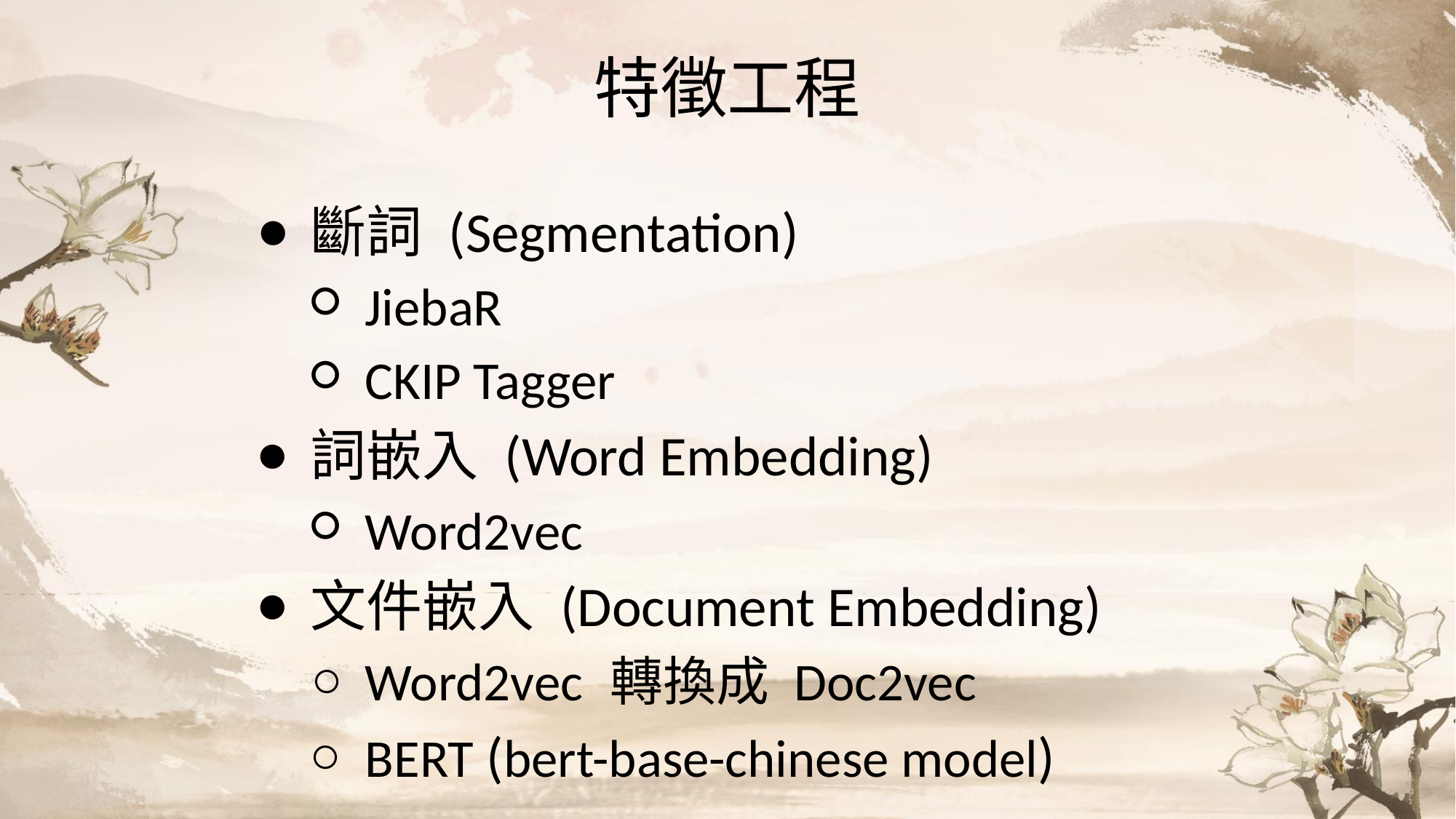

# 特徵工程
斷詞 (Segmentation)
JiebaR
CKIP Tagger
詞嵌入 (Word Embedding)
Word2vec
文件嵌入 (Document Embedding)
Word2vec 轉換成 Doc2vec
BERT (bert-base-chinese model)